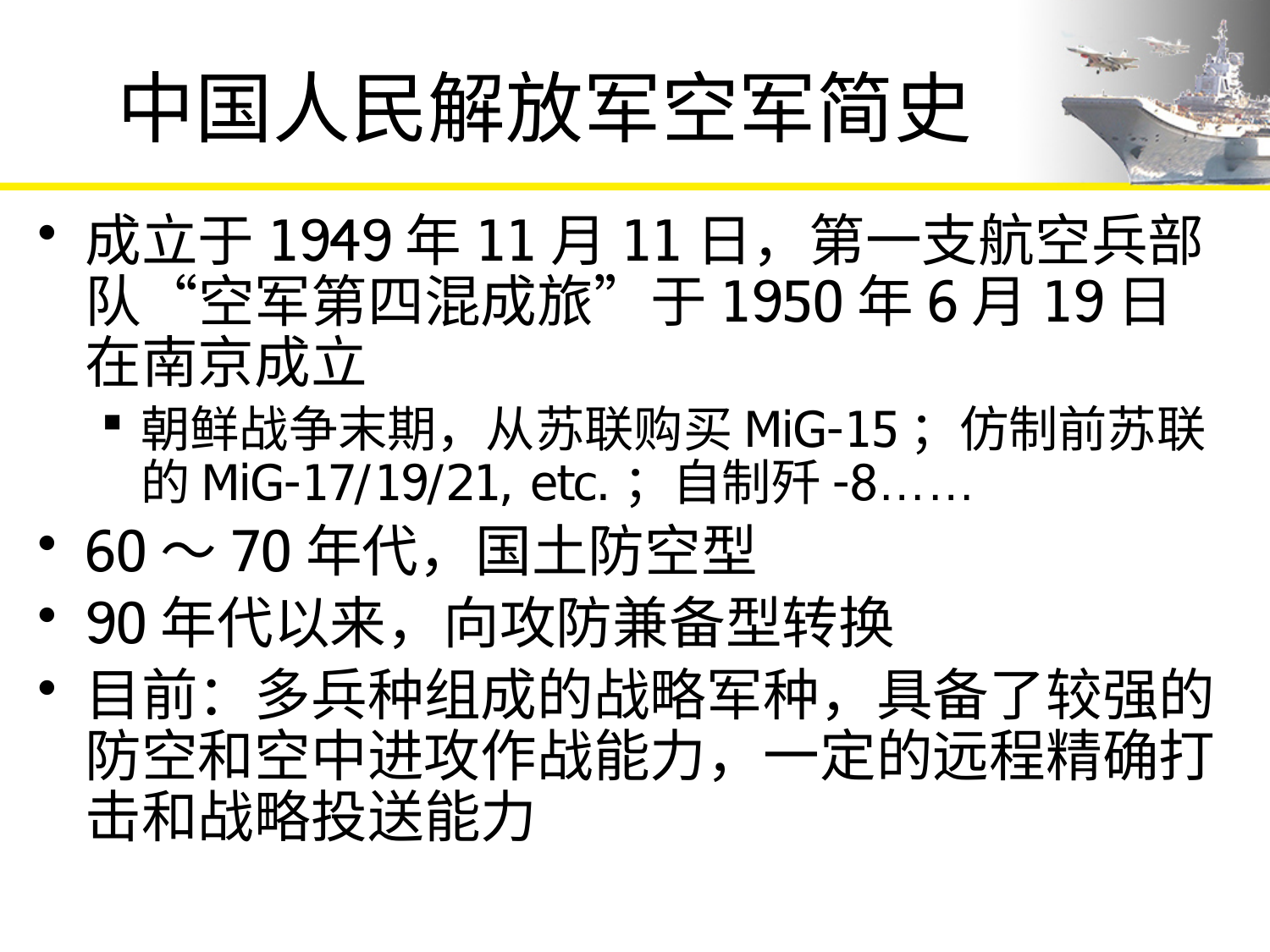

# 中国人民解放军空军简史
成立于1949年11月11日，第一支航空兵部队“空军第四混成旅”于1950年6月19日在南京成立
朝鲜战争末期，从苏联购买MiG-15；仿制前苏联的MiG-17/19/21, etc.；自制歼-8……
60～70年代，国土防空型
90年代以来，向攻防兼备型转换
目前：多兵种组成的战略军种，具备了较强的防空和空中进攻作战能力，一定的远程精确打击和战略投送能力